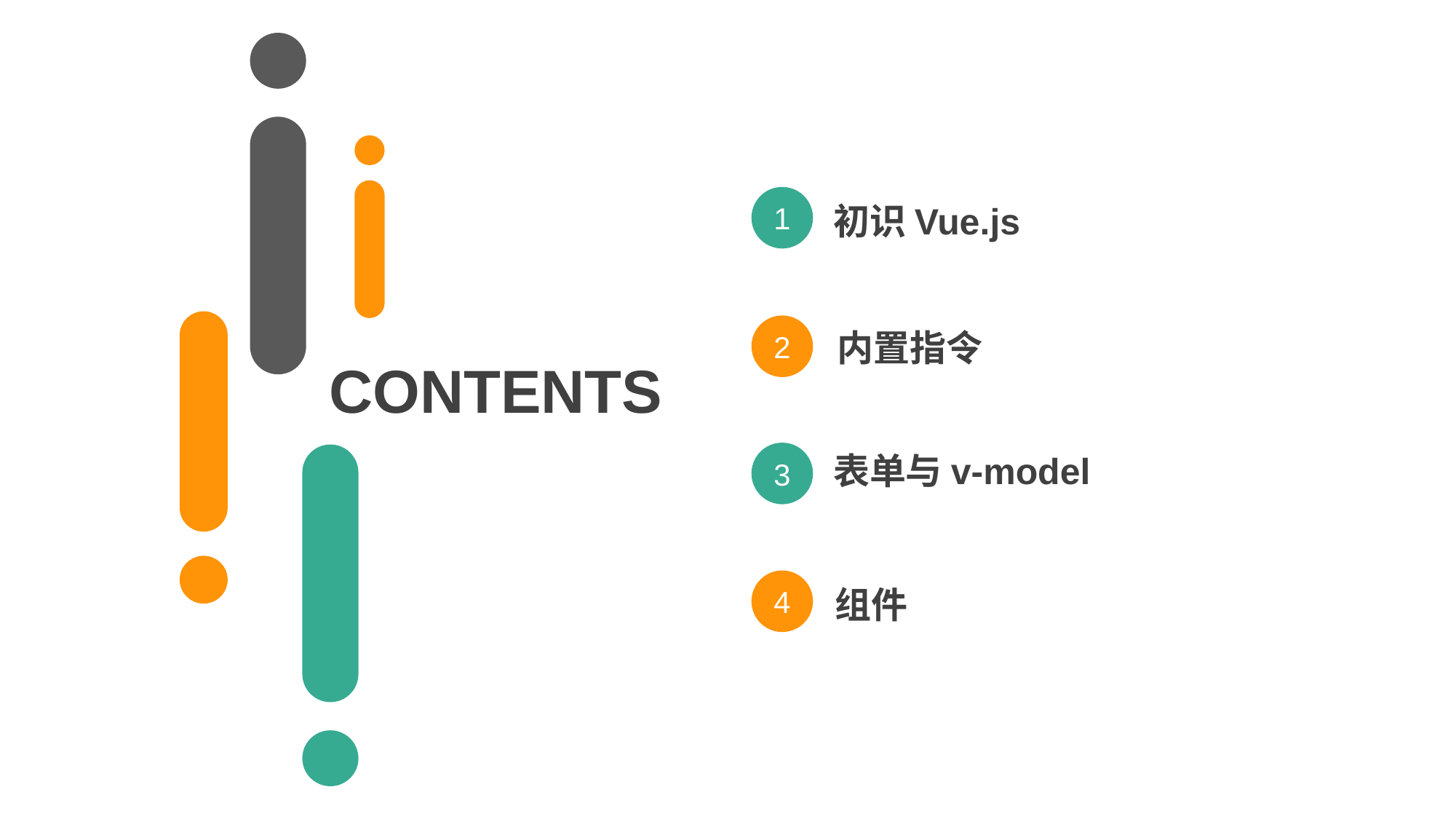

1
初识Vue.js

2
内置指令
CONTENTS
3
表单与v-model

4
组件